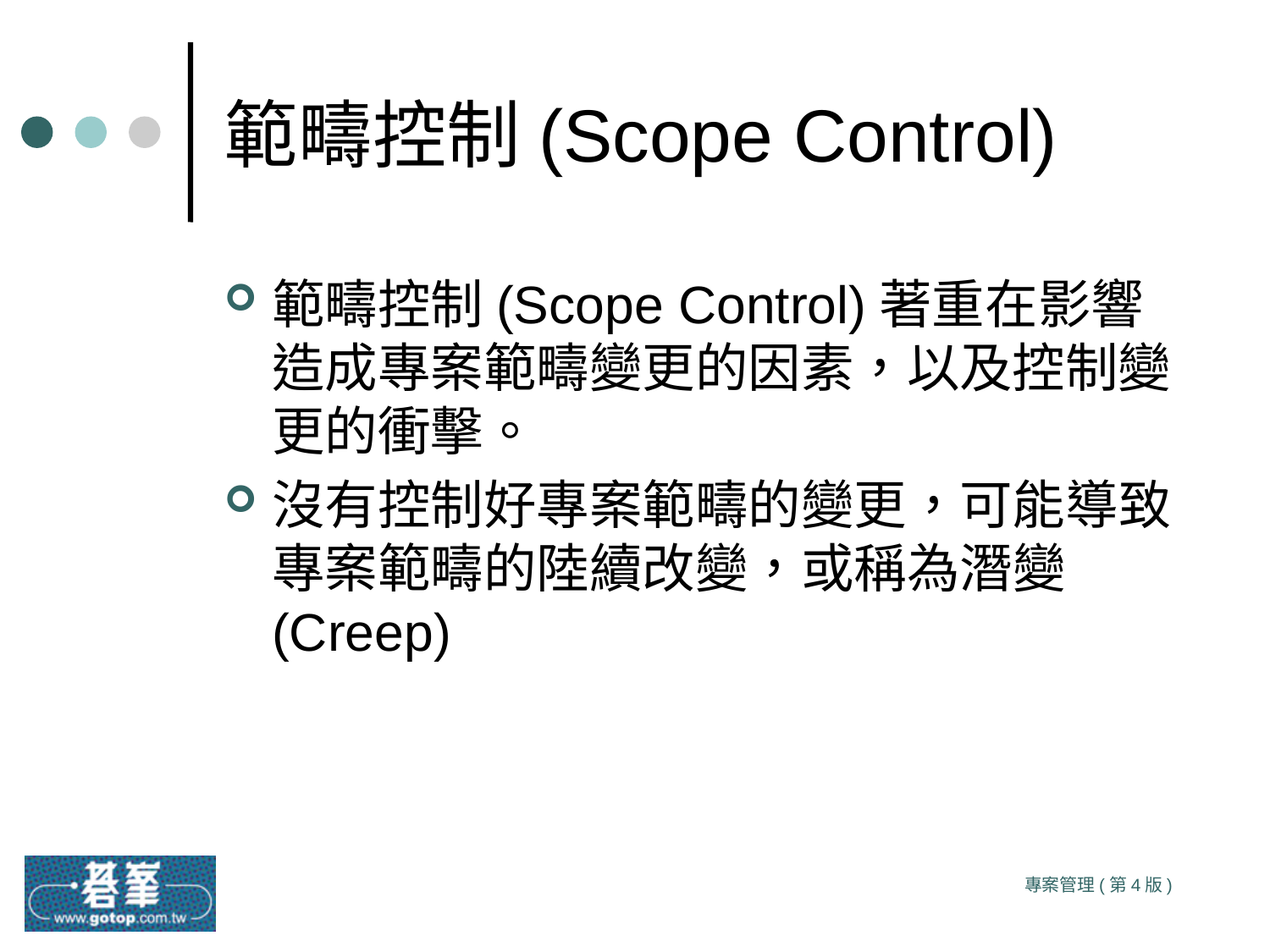

# 範疇控制(Scope Control)
範疇控制(Scope Control)著重在影響造成專案範疇變更的因素，以及控制變更的衝擊。
沒有控制好專案範疇的變更，可能導致專案範疇的陸續改變，或稱為潛變(Creep)
專案管理(第4版)